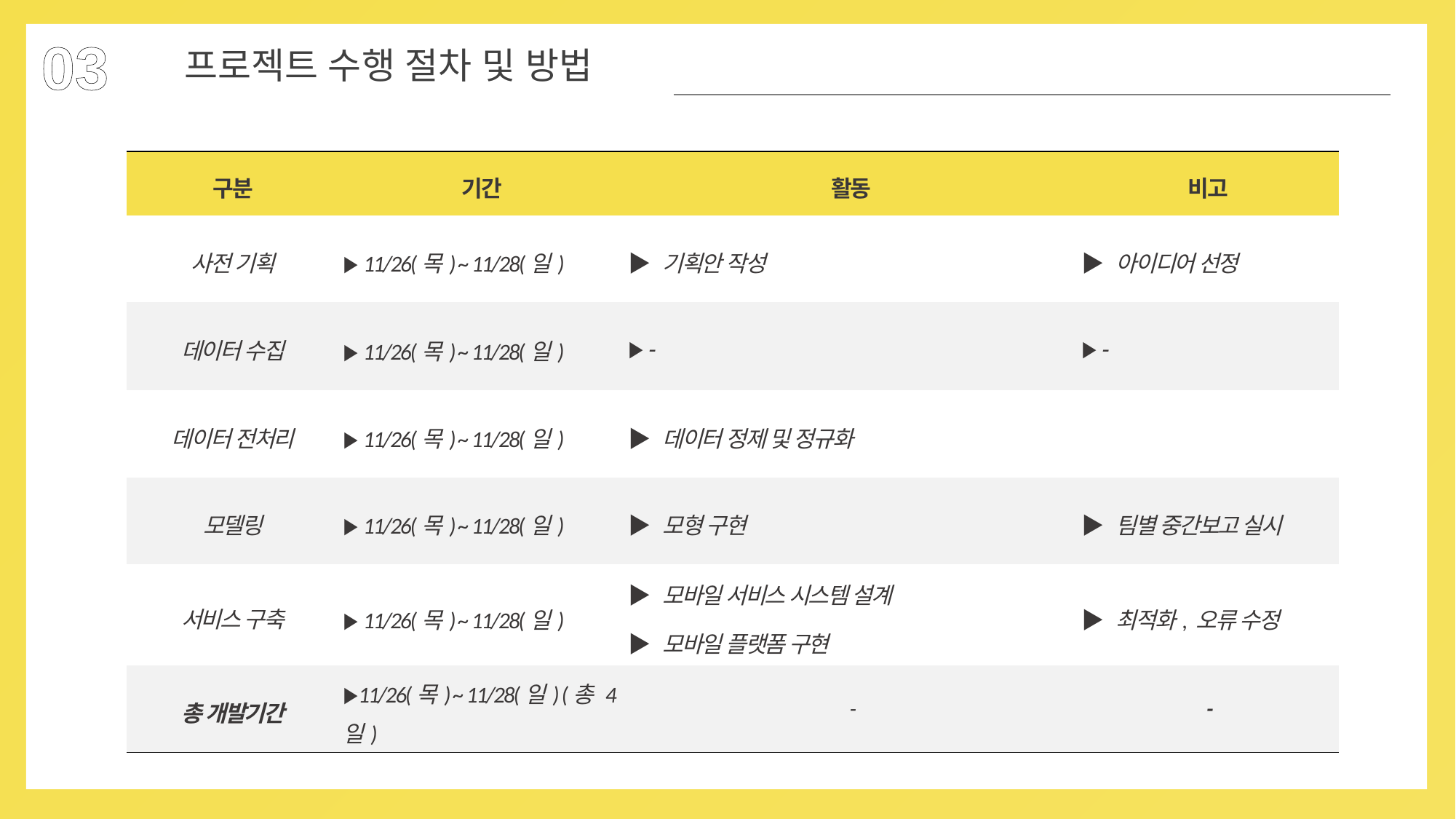

03

프로젝트 수행 절차 및 방법
| 구분 | 기간 | 활동 | 비고 |
| --- | --- | --- | --- |
| 사전 기획 | ▶ 11/26(목) ~ 11/28(일) | ▶ 기획안 작성 | ▶ 아이디어 선정 |
| 데이터 수집 | ▶ 11/26(목) ~ 11/28(일) | ▶ - | ▶ - |
| 데이터 전처리 | ▶ 11/26(목) ~ 11/28(일) | ▶ 데이터 정제 및 정규화 |  |
| 모델링 | ▶ 11/26(목) ~ 11/28(일) | ▶ 모형 구현 | ▶ 팀별 중간보고 실시 |
| 서비스 구축 | ▶ 11/26(목) ~ 11/28(일) | ▶ 모바일 서비스 시스템 설계 ▶ 모바일 플랫폼 구현 | ▶ 최적화, 오류 수정 |
| 총 개발기간 | ▶11/26(목) ~ 11/28(일) (총 4일) | - | - |